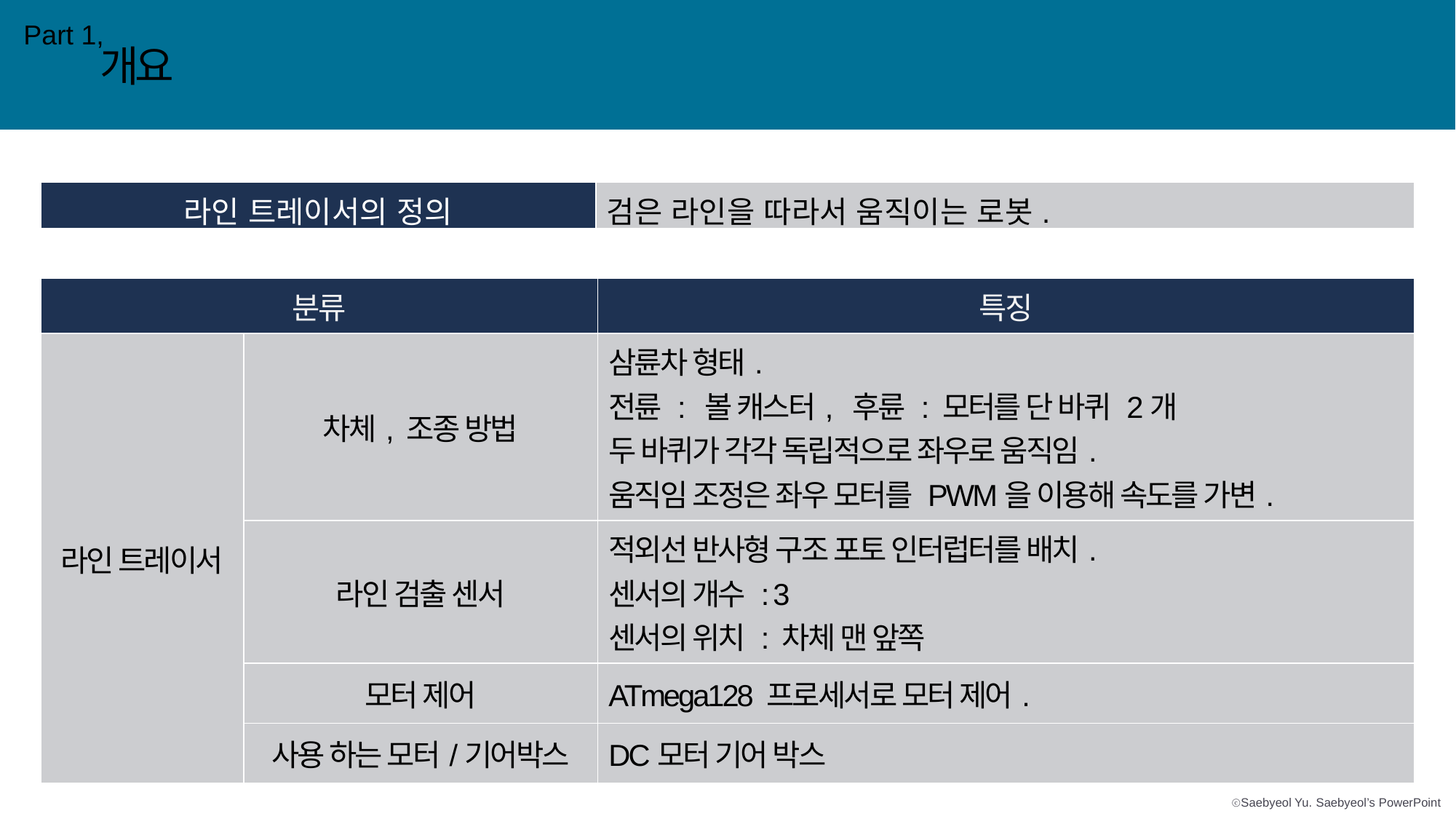

개요

Part 1,
| 라인 트레이서의 정의 | 검은 라인을 따라서 움직이는 로봇. |
| --- | --- |
| 분류 | 명칭 | 특징 |
| --- | --- | --- |
| 라인 트레이서 | 차체, 조종 방법 | 삼륜차 형태. 전륜 : 볼 캐스터, 후륜 : 모터를 단 바퀴 2개 두 바퀴가 각각 독립적으로 좌우로 움직임. 움직임 조정은 좌우 모터를 PWM을 이용해 속도를 가변. |
| 적외선 광 센서 | 라인 검출 센서 | 적외선 반사형 구조 포토 인터럽터를 배치. 센서의 개수 : 3 센서의 위치 : 차체 맨 앞쪽 |
| 초음파 센서 | 모터 제어 | ATmega128 프로세서로 모터 제어. |
|  | 사용 하는 모터/기어박스 | DC모터 기어 박스 |